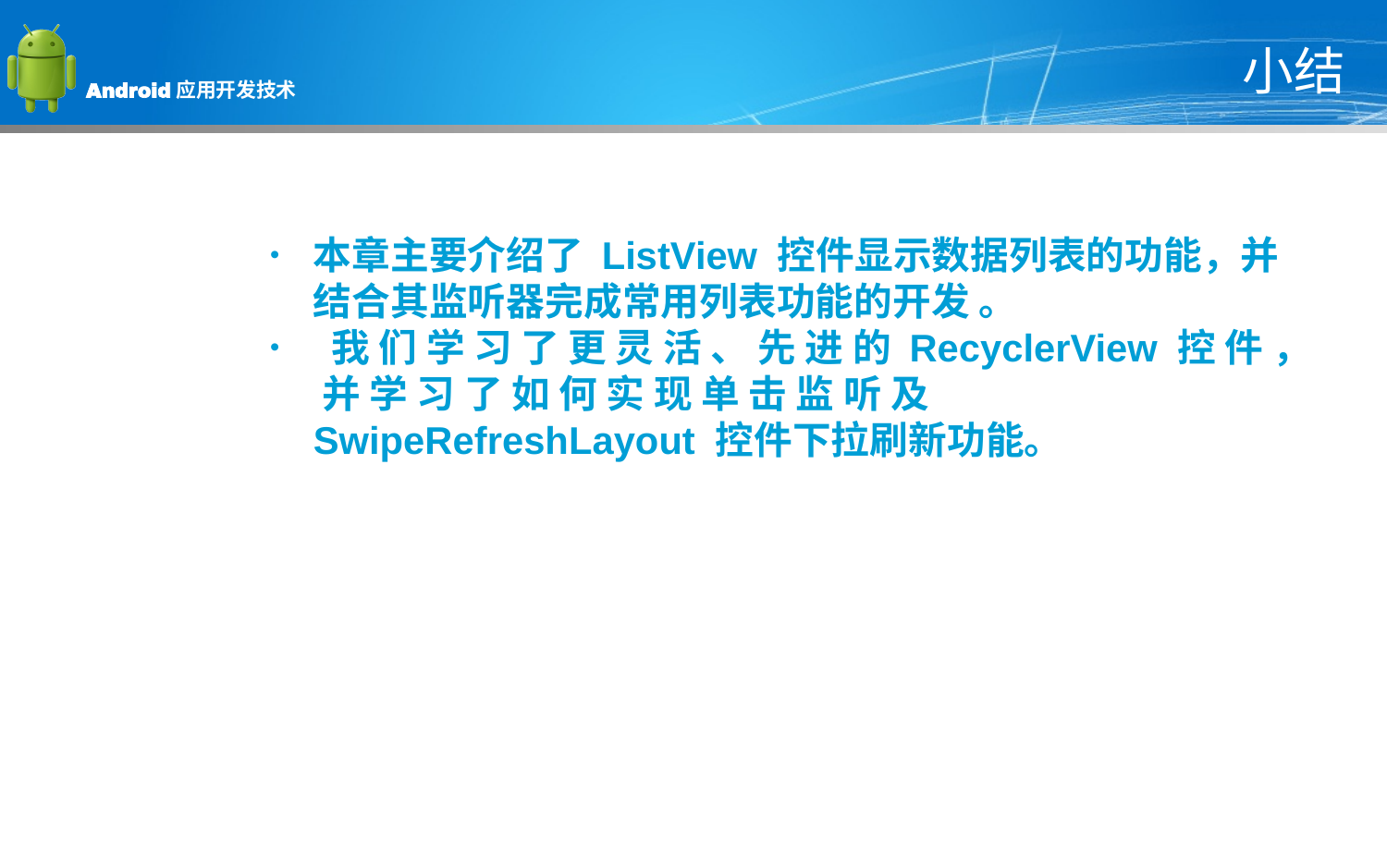

# 小结
本章主要介绍了 ListView 控件显示数据列表的功能，并结合其监听器完成常用列表功能的开发 。
 我 们 学 习 了 更 灵 活 、 先 进 的 RecyclerView 控 件 ， 并 学 习 了 如 何 实 现 单 击 监 听 及SwipeRefreshLayout 控件下拉刷新功能。